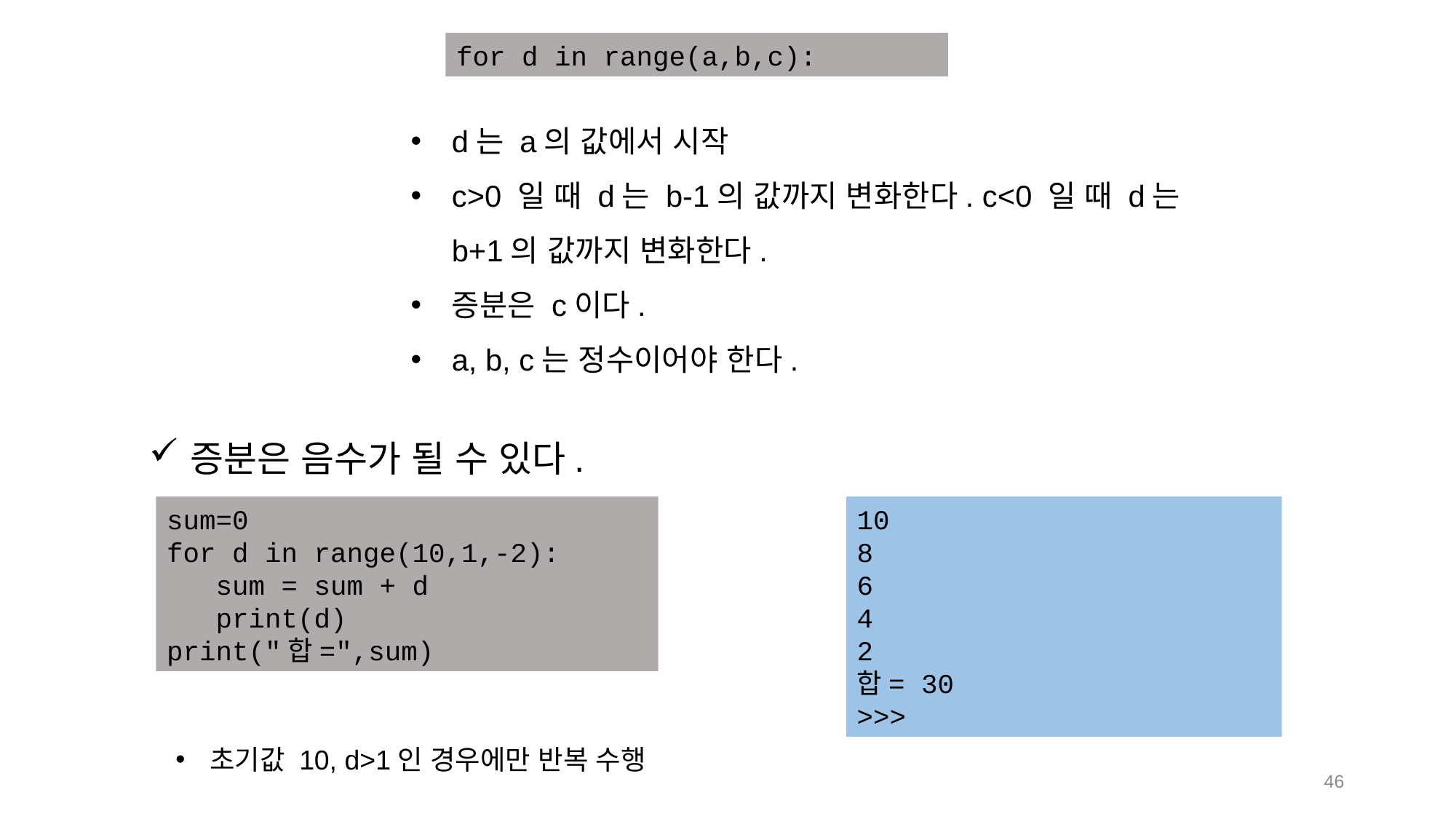

for d in range(a,b,c):
d는 a의 값에서 시작
c>0 일 때 d는 b-1의 값까지 변화한다. c<0 일 때 d는 b+1의 값까지 변화한다.
증분은 c이다.
a, b, c는 정수이어야 한다.
증분은 음수가 될 수 있다.
sum=0
for d in range(10,1,-2):
   sum = sum + d
   print(d)
print("합=",sum)
10
8
6
4
2
합= 30
>>>
초기값 10, d>1인 경우에만 반복 수행
46